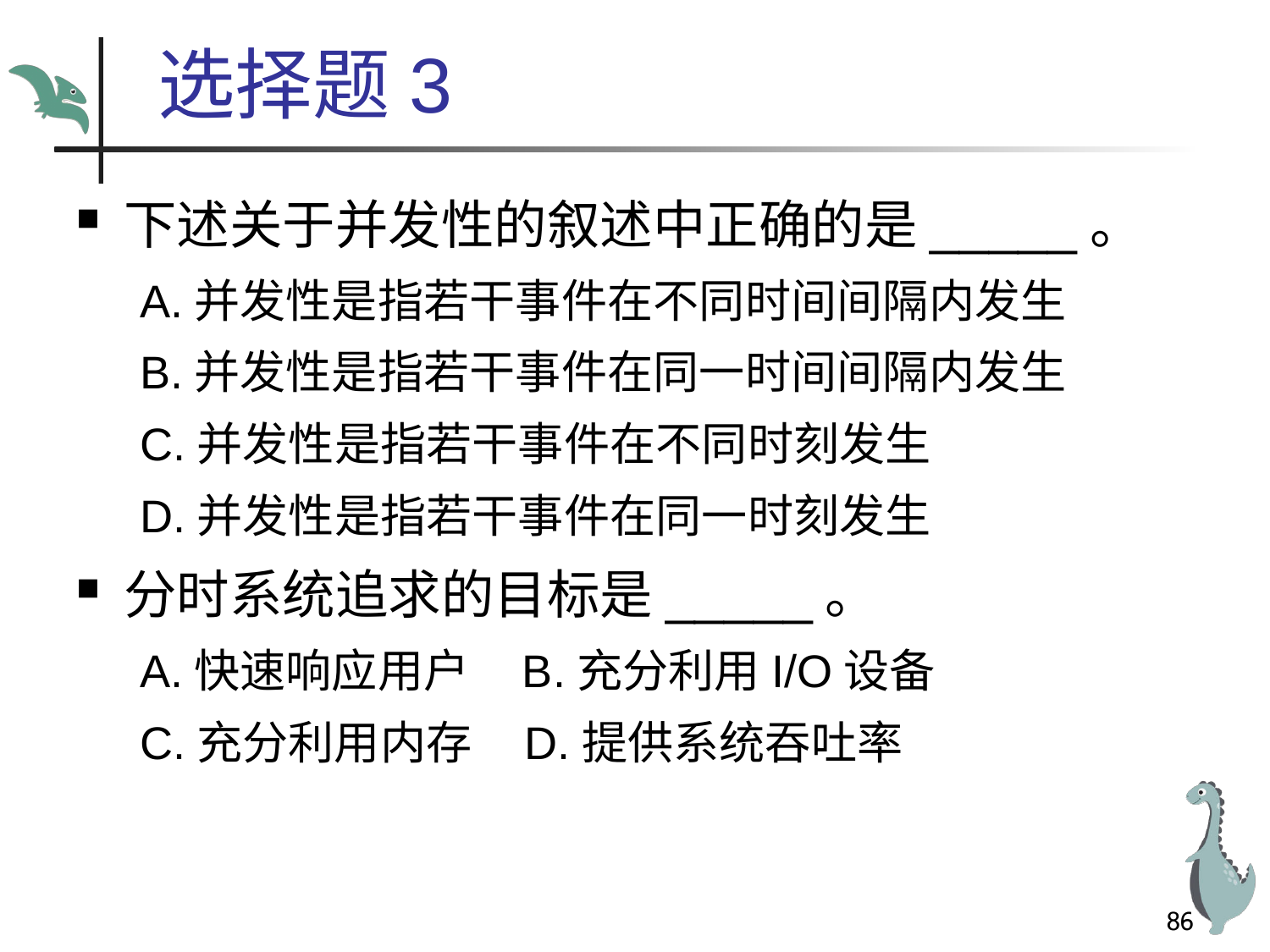

# 选择题3
下述关于并发性的叙述中正确的是_____。
A.并发性是指若干事件在不同时间间隔内发生
B.并发性是指若干事件在同一时间间隔内发生
C.并发性是指若干事件在不同时刻发生
D.并发性是指若干事件在同一时刻发生
分时系统追求的目标是_____。
A.快速响应用户    B.充分利用I/O设备
C.充分利用内存    D.提供系统吞吐率
86